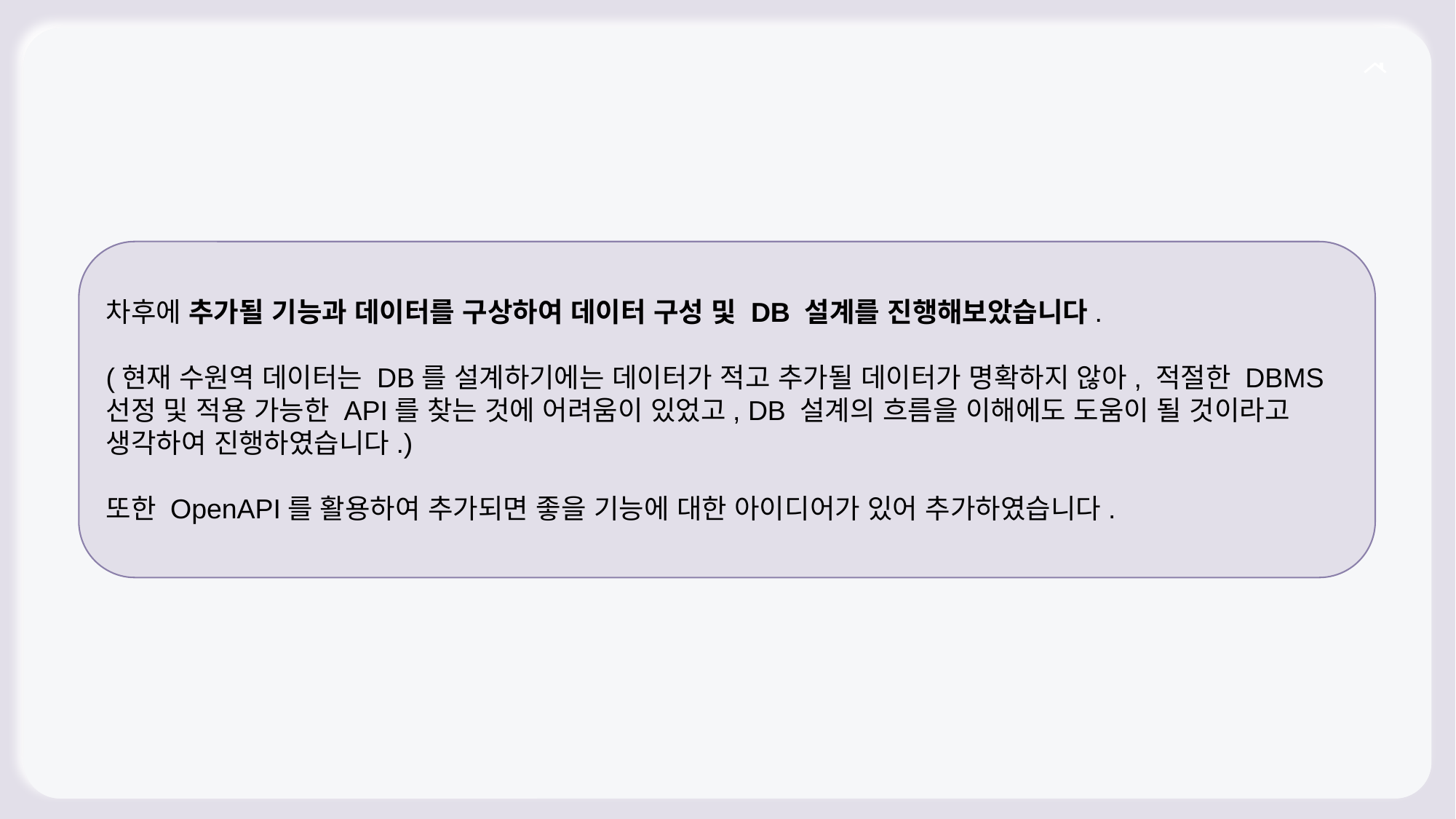

차후에 추가될 기능과 데이터를 구상하여 데이터 구성 및 DB 설계를 진행해보았습니다.
(현재 수원역 데이터는 DB를 설계하기에는 데이터가 적고 추가될 데이터가 명확하지 않아, 적절한 DBMS 선정 및 적용 가능한 API를 찾는 것에 어려움이 있었고, DB 설계의 흐름을 이해에도 도움이 될 것이라고 생각하여 진행하였습니다.)
또한 OpenAPI를 활용하여 추가되면 좋을 기능에 대한 아이디어가 있어 추가하였습니다.